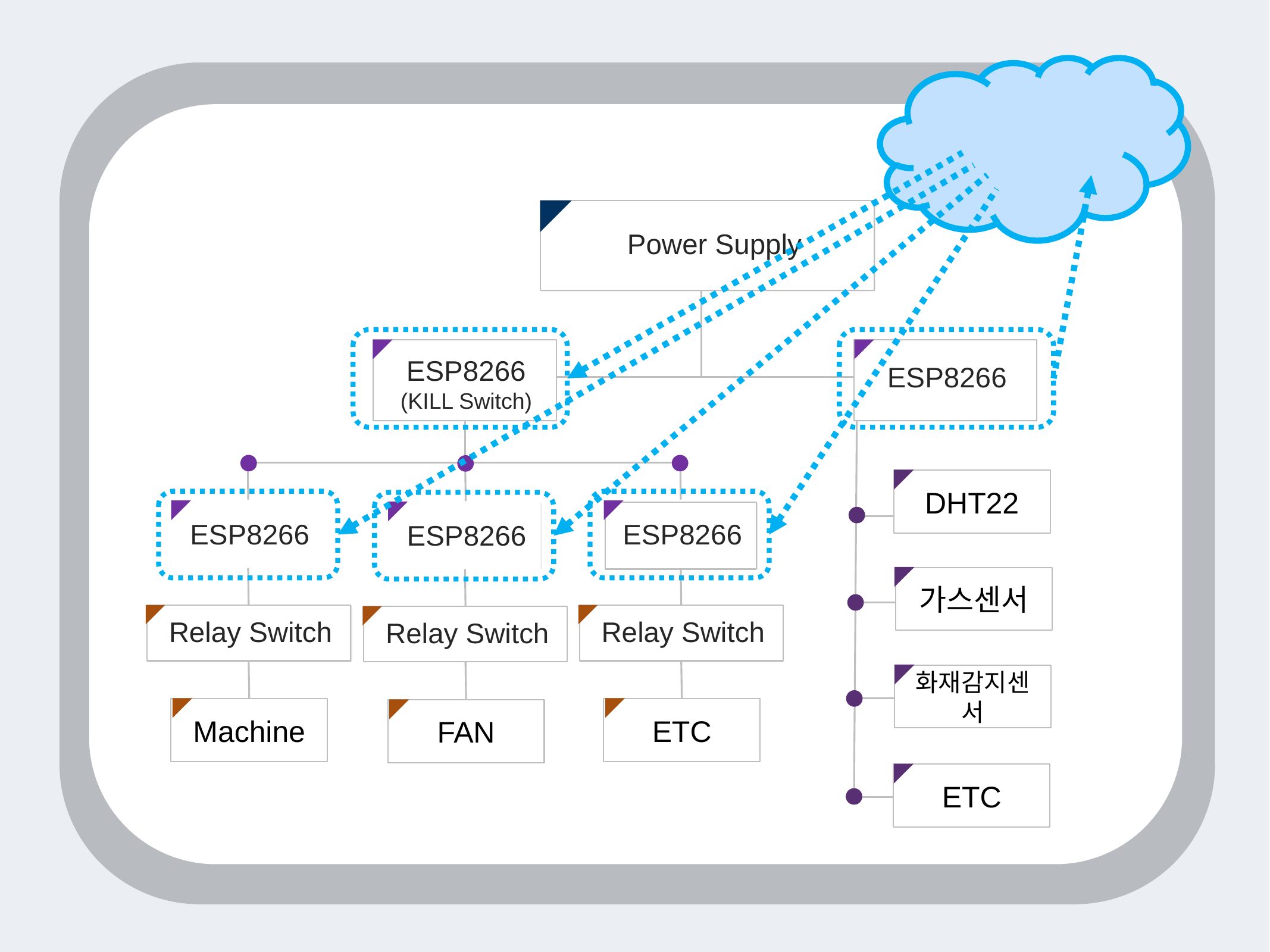

Power Supply

ESP8266
(KILL Switch)
ESP8266

DHT22

ESP8266
ESP8266
ESP8266

가스센서

Relay Switch
Relay Switch
Relay Switch

화재감지센서

Machine
ETC

FAN

ETC